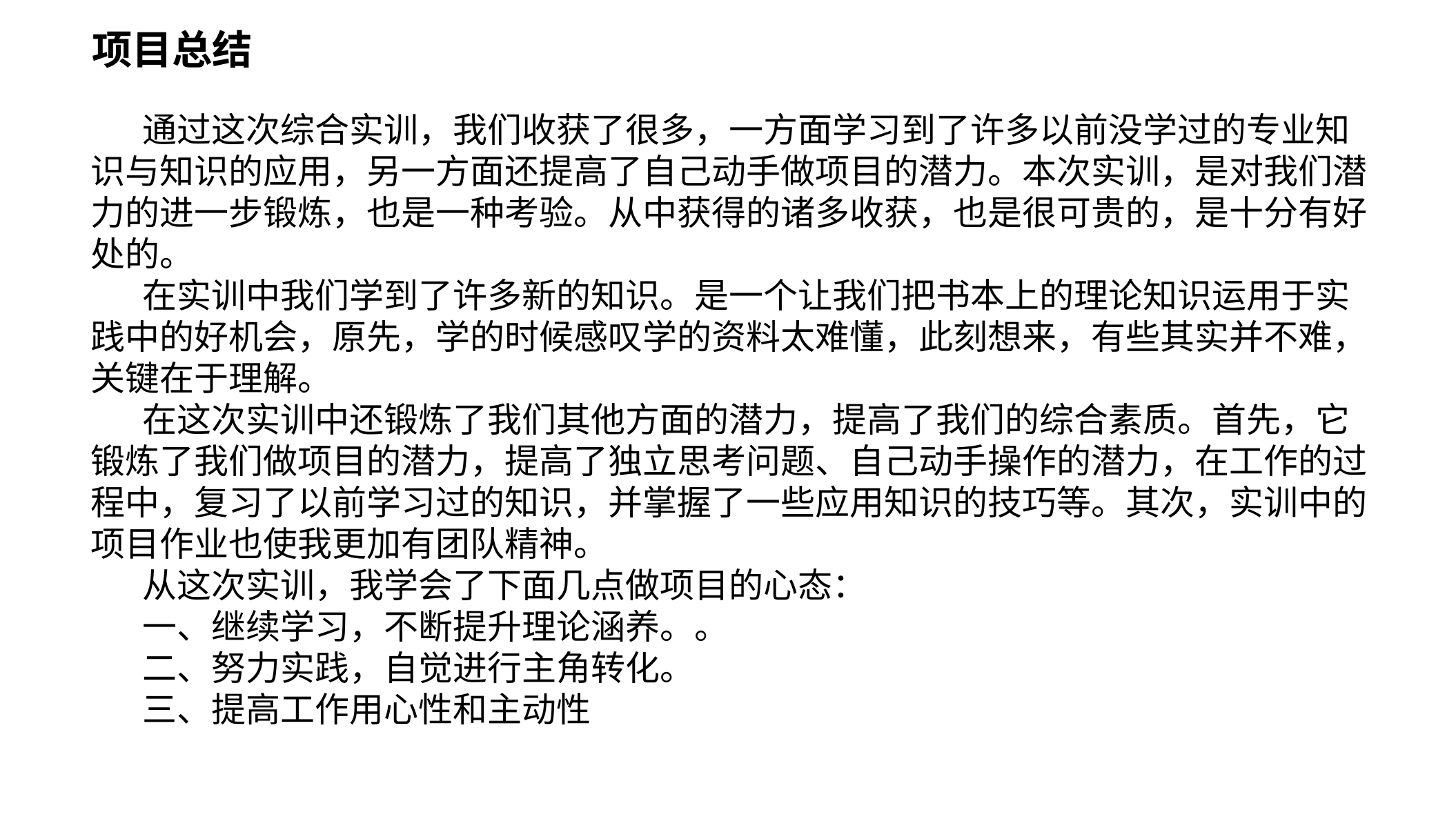

项目总结
通过这次综合实训，我们收获了很多，一方面学习到了许多以前没学过的专业知识与知识的应用，另一方面还提高了自己动手做项目的潜力。本次实训，是对我们潜力的进一步锻炼，也是一种考验。从中获得的诸多收获，也是很可贵的，是十分有好处的。
在实训中我们学到了许多新的知识。是一个让我们把书本上的理论知识运用于实践中的好机会，原先，学的时候感叹学的资料太难懂，此刻想来，有些其实并不难，关键在于理解。
在这次实训中还锻炼了我们其他方面的潜力，提高了我们的综合素质。首先，它锻炼了我们做项目的潜力，提高了独立思考问题、自己动手操作的潜力，在工作的过程中，复习了以前学习过的知识，并掌握了一些应用知识的技巧等。其次，实训中的项目作业也使我更加有团队精神。
从这次实训，我学会了下面几点做项目的心态：
一、继续学习，不断提升理论涵养。。
二、努力实践，自觉进行主角转化。
三、提高工作用心性和主动性